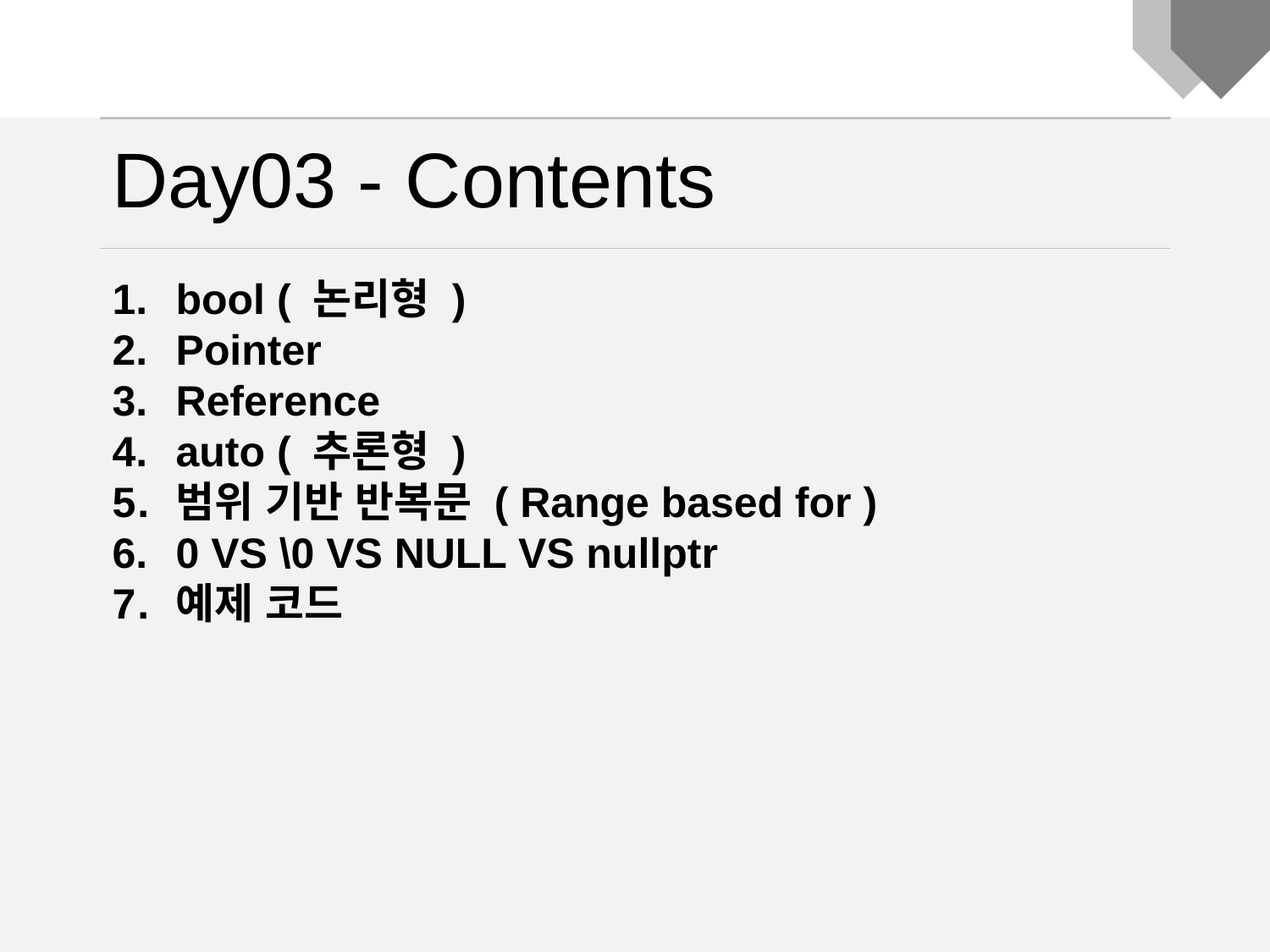

Day03 - Contents
bool ( 논리형 )
Pointer
Reference
auto ( 추론형 )
범위 기반 반복문 ( Range based for )
0 VS \0 VS NULL VS nullptr
예제 코드